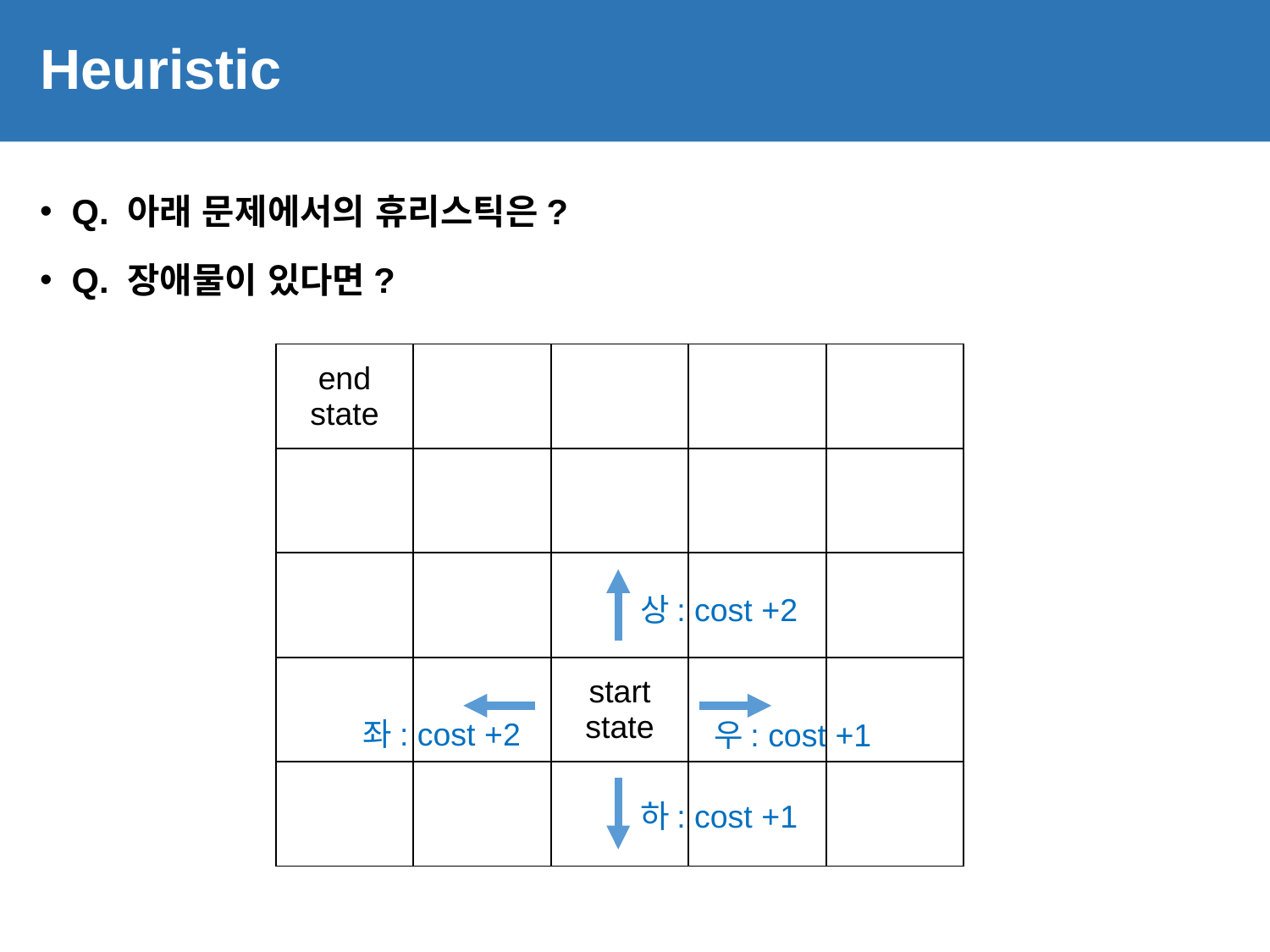

# Heuristic
65
Q. 아래 문제에서의 휴리스틱은?
Q. 장애물이 있다면?
| end state |  |  |  |  |
| --- | --- | --- | --- | --- |
|  |  |  |  |  |
|  |  |  |  |  |
|  |  | start state |  |  |
|  |  |  |  |  |
상: cost +2
좌: cost +2
우: cost +1
하: cost +1